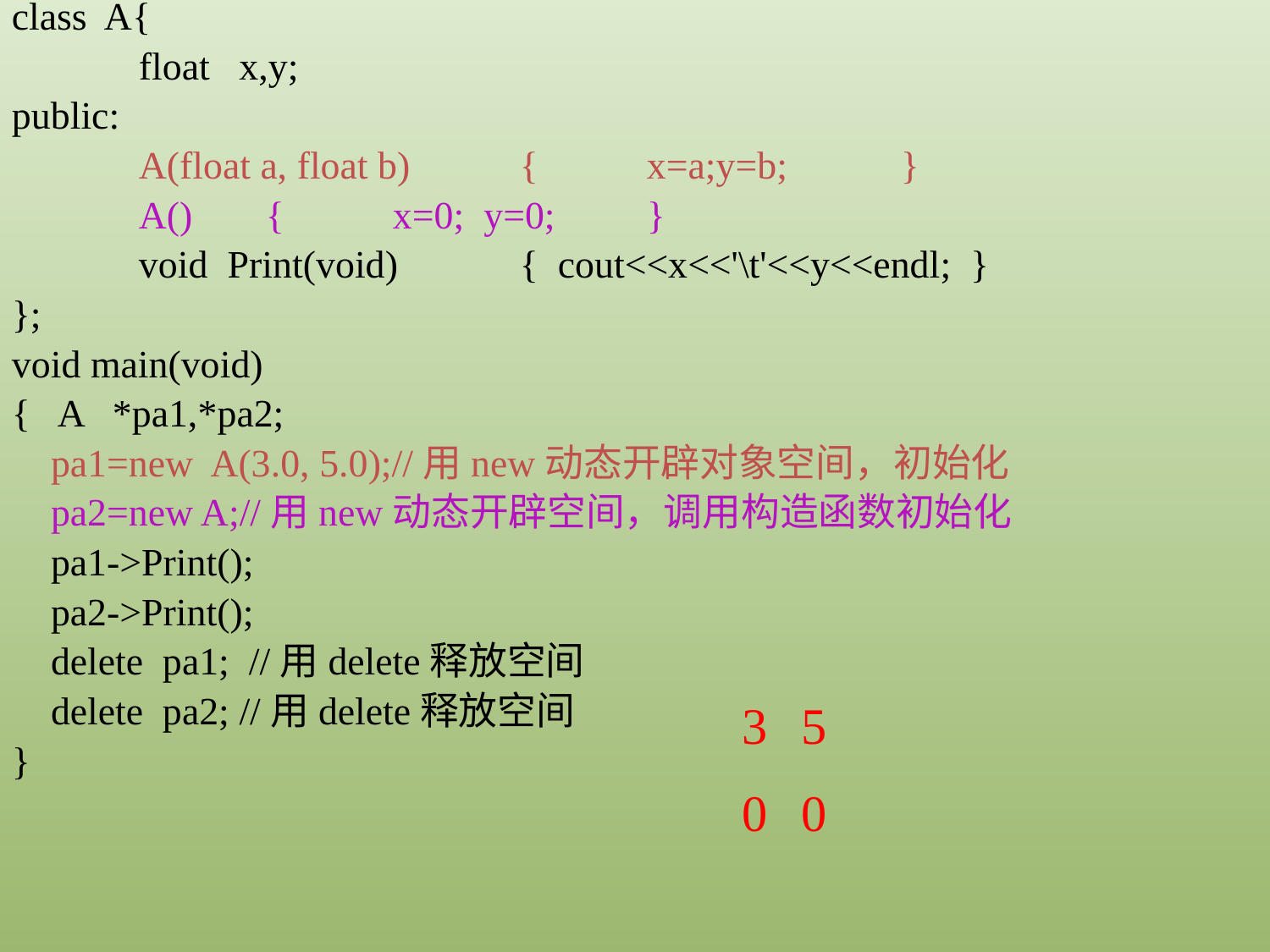

class  A{
	float   x,y;
public:
	A(float a, float b)	{	x=a;y=b;	}
	A()	{	x=0;  y=0;	}
	void  Print(void)	{  cout<<x<<'\t'<<y<<endl;  }
};
void main(void)
{   A   *pa1,*pa2;
    pa1=new  A(3.0, 5.0);//用new动态开辟对象空间，初始化
    pa2=new A;//用new动态开辟空间，调用构造函数初始化
    pa1->Print();
    pa2->Print();
    delete  pa1;  //用delete释放空间
    delete  pa2; //用delete释放空间
}
5
0	0
671